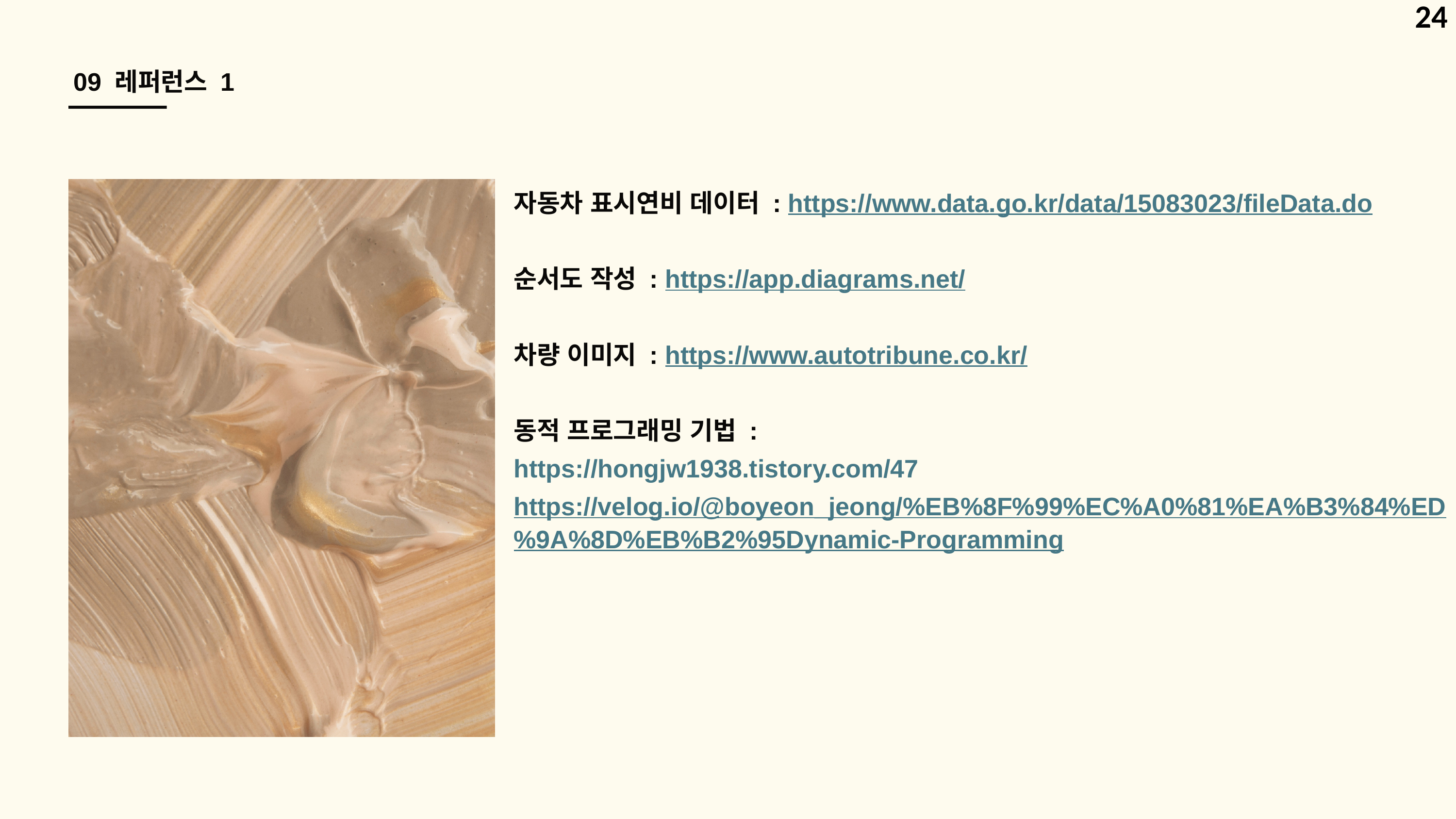

24
09 레퍼런스 1

자동차 표시연비 데이터 : https://www.data.go.kr/data/15083023/fileData.do

순서도 작성 : https://app.diagrams.net/

차량 이미지 : https://www.autotribune.co.kr/

동적 프로그래밍 기법 :
https://hongjw1938.tistory.com/47
https://velog.io/@boyeon_jeong/%EB%8F%99%EC%A0%81%EA%B3%84%ED%9A%8D%EB%B2%95Dynamic-Programming